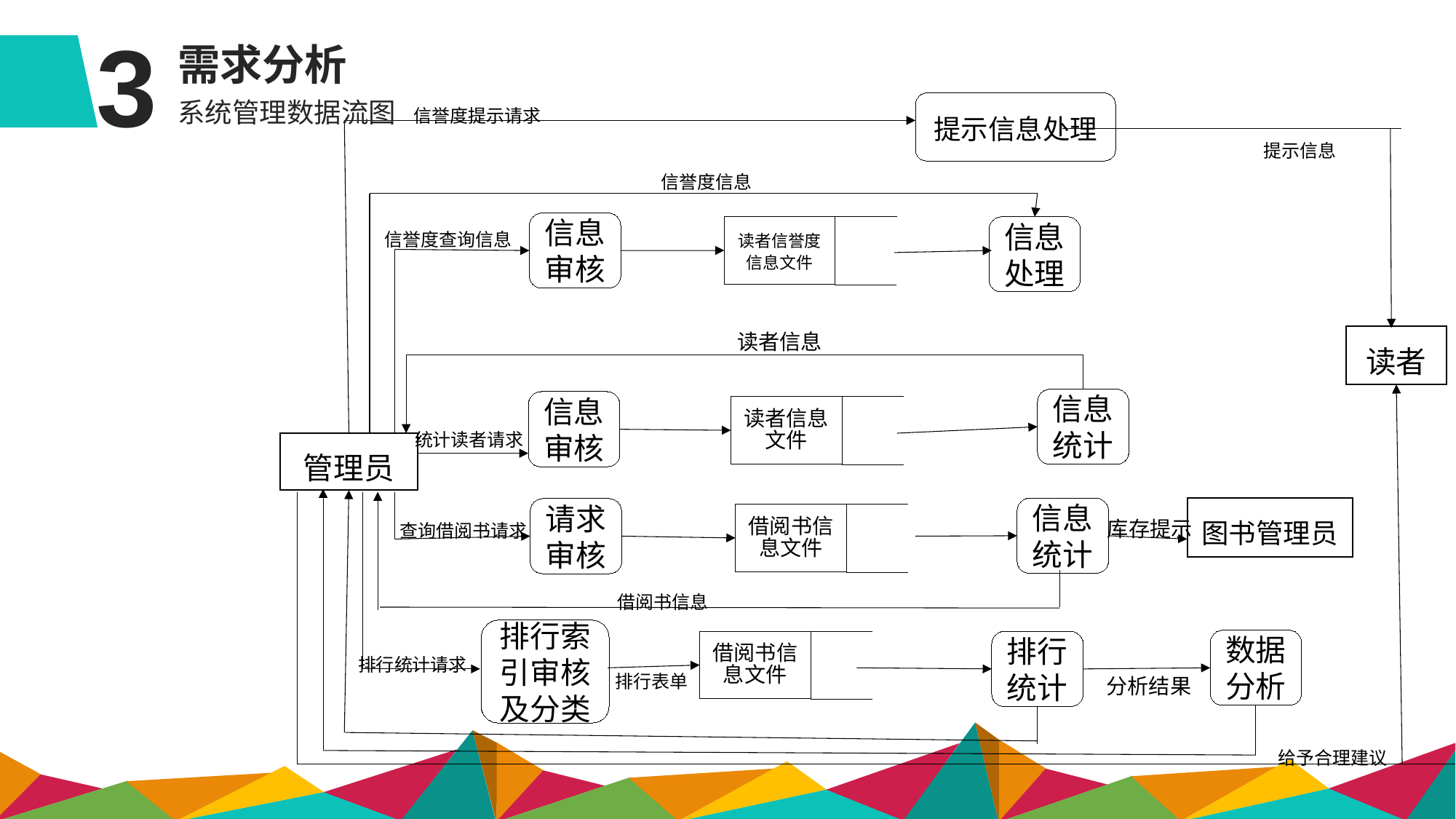

3
需求分析
信誉度提示请求
提示信息
信誉度信息
提示信息处理
信息审核
读者信誉度信息文件
信息处理
读者
信息统计
信息审核
读者信息文件
管理员
图书管理员
信息统计
请求审核
借阅书信息文件
排行索引审核及分类
数据分析
借阅书信息文件
排行统计
信誉度查询信息
读者信息
统计读者请求
库存提示
查询借阅书请求
借阅书信息
排行统计请求
排行表单
分析结果
给予合理建议
系统管理数据流图